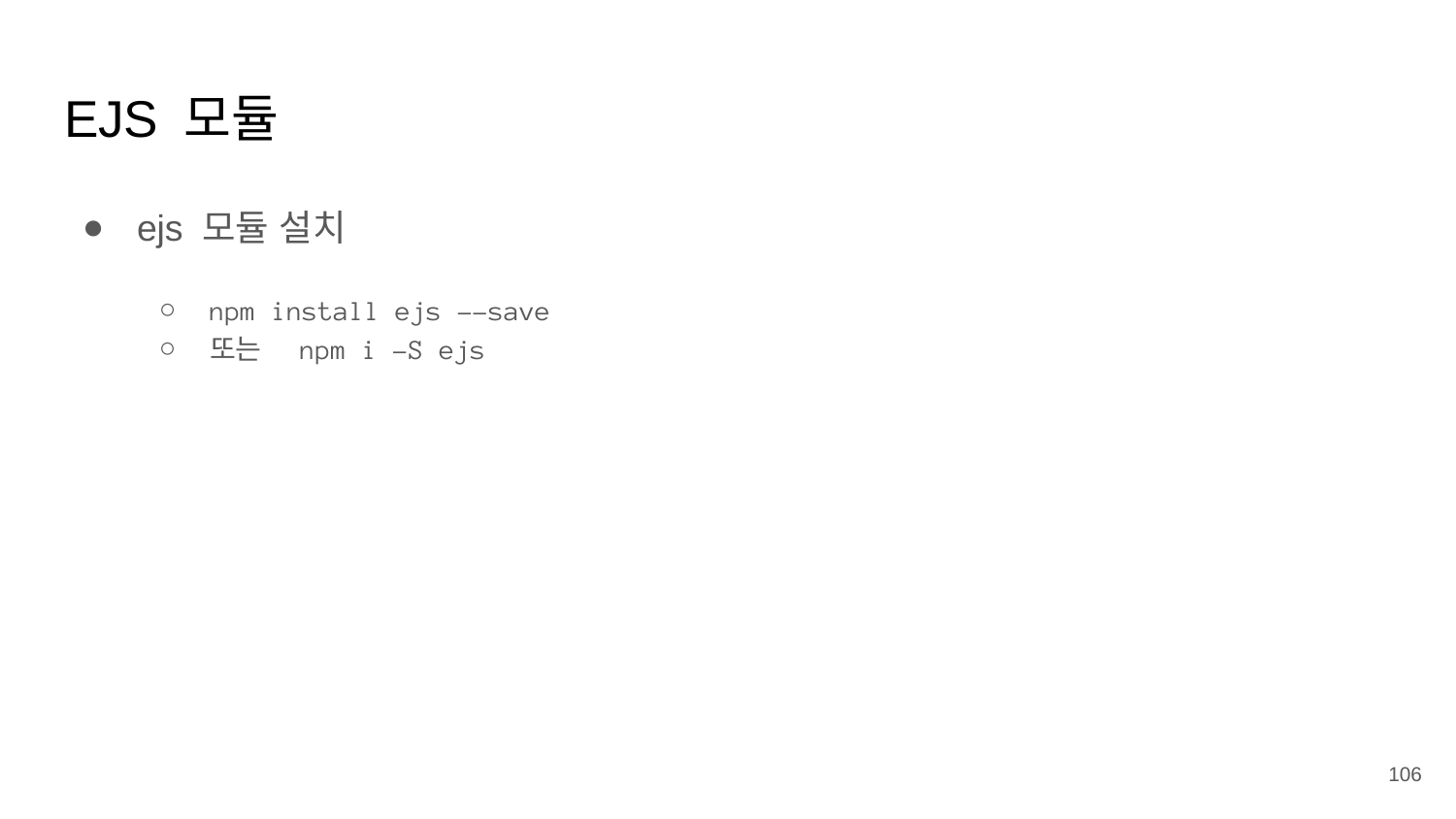

# EJS 모듈
ejs 모듈 설치

npm install ejs --save
또는  npm i -S ejs
106